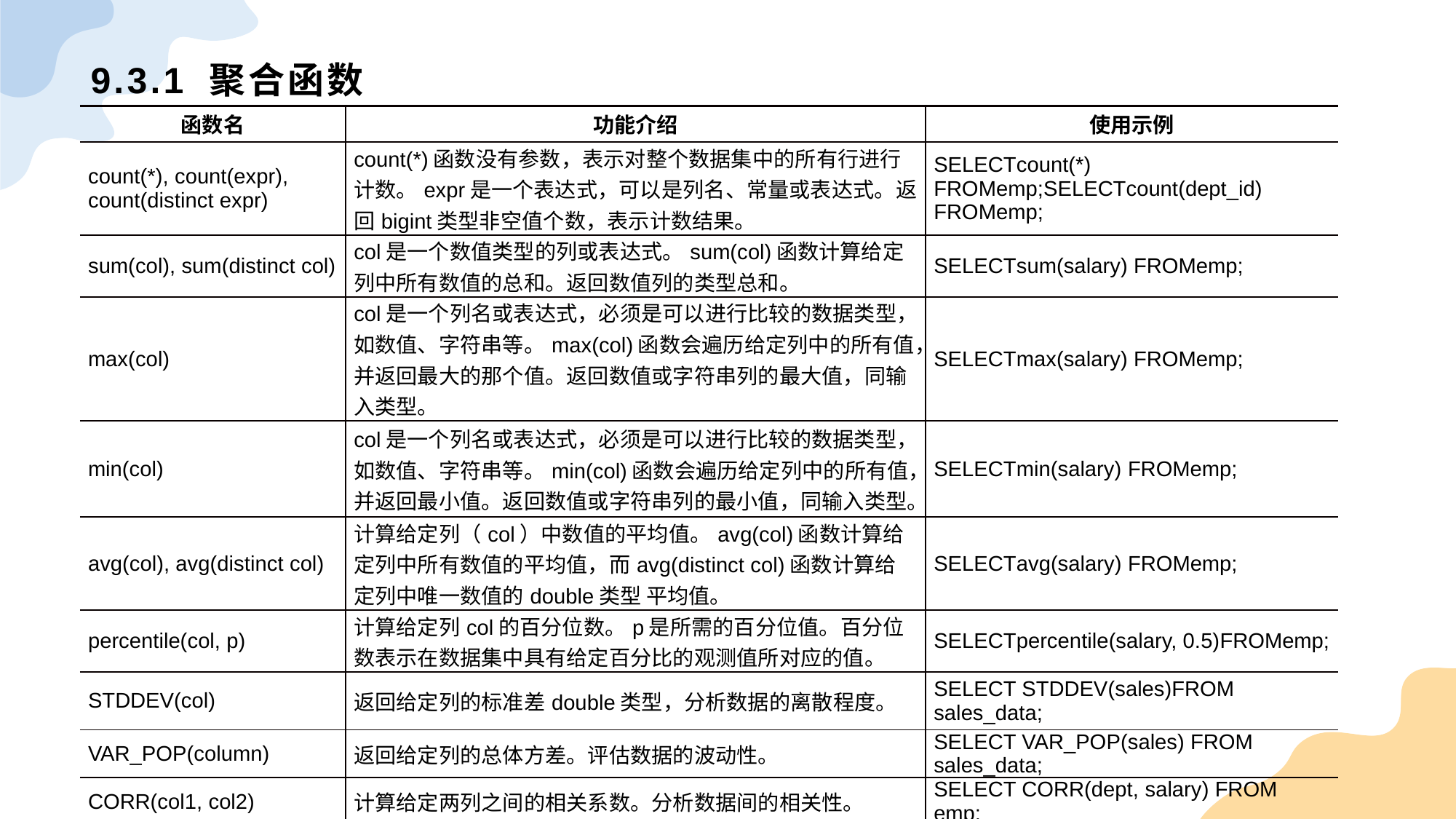

# 9.3.1 聚合函数
| 函数名 | 功能介绍 | 使用示例 |
| --- | --- | --- |
| count(\*), count(expr), count(distinct expr) | count(\*)函数没有参数，表示对整个数据集中的所有行进行计数。expr是一个表达式，可以是列名、常量或表达式。返回bigint类型非空值个数，表示计数结果。 | SELECTcount(\*) FROMemp;SELECTcount(dept\_id) FROMemp; |
| sum(col), sum(distinct col) | col是一个数值类型的列或表达式。sum(col)函数计算给定列中所有数值的总和。返回数值列的类型总和。 | SELECTsum(salary) FROMemp; |
| max(col) | col是一个列名或表达式，必须是可以进行比较的数据类型，如数值、字符串等。max(col)函数会遍历给定列中的所有值，并返回最大的那个值。返回数值或字符串列的最大值，同输入类型。 | SELECTmax(salary) FROMemp; |
| min(col) | col是一个列名或表达式，必须是可以进行比较的数据类型，如数值、字符串等。min(col)函数会遍历给定列中的所有值，并返回最小值。返回数值或字符串列的最小值，同输入类型。 | SELECTmin(salary) FROMemp; |
| avg(col), avg(distinct col) | 计算给定列（col）中数值的平均值。avg(col)函数计算给定列中所有数值的平均值，而avg(distinct col)函数计算给定列中唯一数值的double类型 平均值。 | SELECTavg(salary) FROMemp; |
| percentile(col, p) | 计算给定列col的百分位数。p是所需的百分位值。百分位数表示在数据集中具有给定百分比的观测值所对应的值。 | SELECTpercentile(salary, 0.5)FROMemp; |
| STDDEV(col) | 返回给定列的标准差double类型，分析数据的离散程度。 | SELECT STDDEV(sales)FROM sales\_data; |
| VAR\_POP(column) | 返回给定列的总体方差。评估数据的波动性。 | SELECT VAR\_POP(sales) FROM sales\_data; |
| CORR(col1, col2) | 计算给定两列之间的相关系数。分析数据间的相关性。 | SELECT CORR(dept, salary) FROM emp; |
| COVAR\_POP(col1, col2) | 计算给定两列之间的总体协方差。 | SELECT COVAR\_POP(dept, salary) FROM stock\_data; |